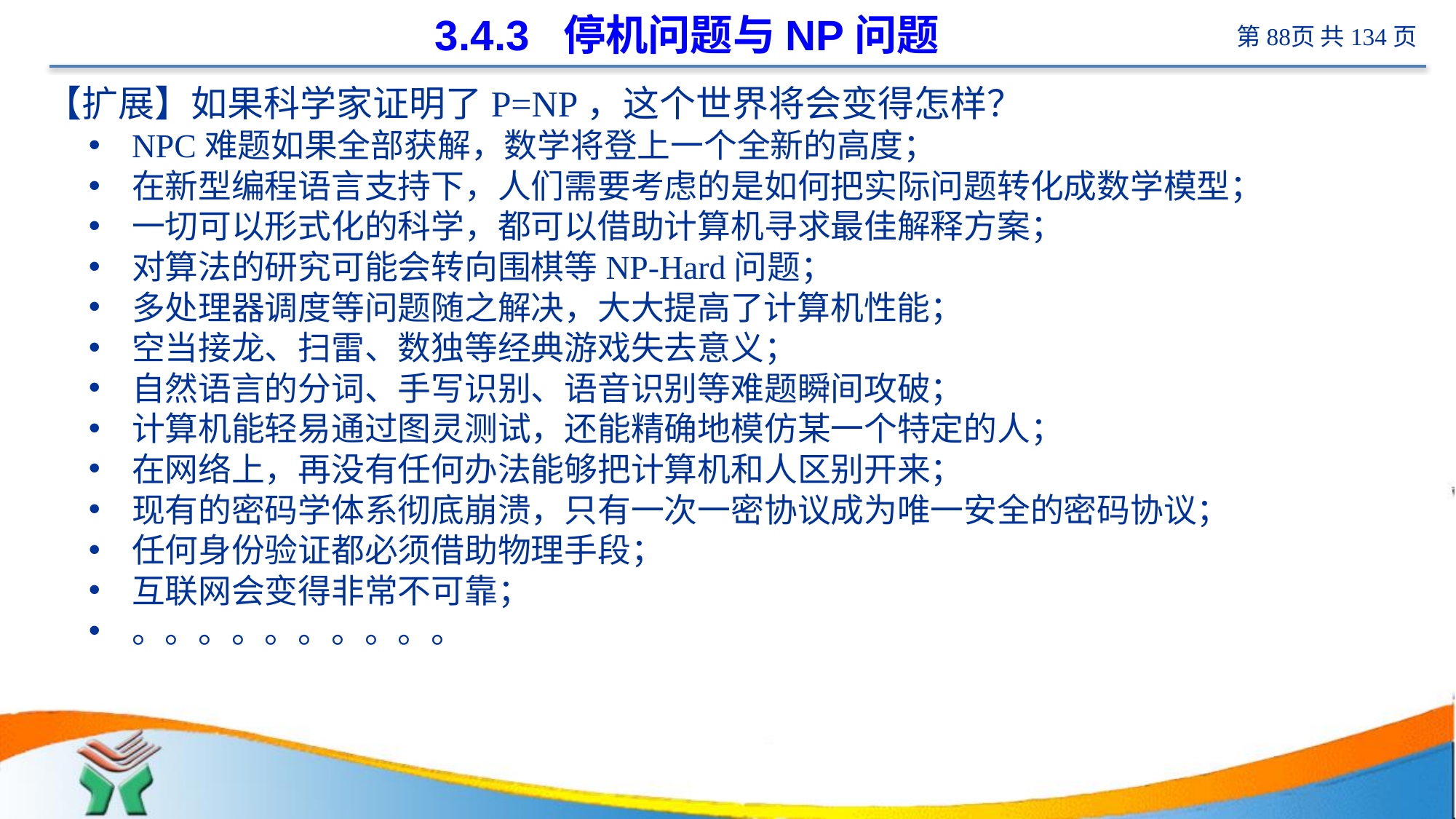

# 3.4.3  停机问题与NP问题
【扩展】如果科学家证明了P=NP，这个世界将会变得怎样？
NPC难题如果全部获解，数学将登上一个全新的高度；
在新型编程语言支持下，人们需要考虑的是如何把实际问题转化成数学模型；
一切可以形式化的科学，都可以借助计算机寻求最佳解释方案；
对算法的研究可能会转向围棋等NP-Hard问题；
多处理器调度等问题随之解决，大大提高了计算机性能；
空当接龙、扫雷、数独等经典游戏失去意义；
自然语言的分词、手写识别、语音识别等难题瞬间攻破；
计算机能轻易通过图灵测试，还能精确地模仿某一个特定的人；
在网络上，再没有任何办法能够把计算机和人区别开来；
现有的密码学体系彻底崩溃，只有一次一密协议成为唯一安全的密码协议；
任何身份验证都必须借助物理手段；
互联网会变得非常不可靠；
。。。。。。。。。。